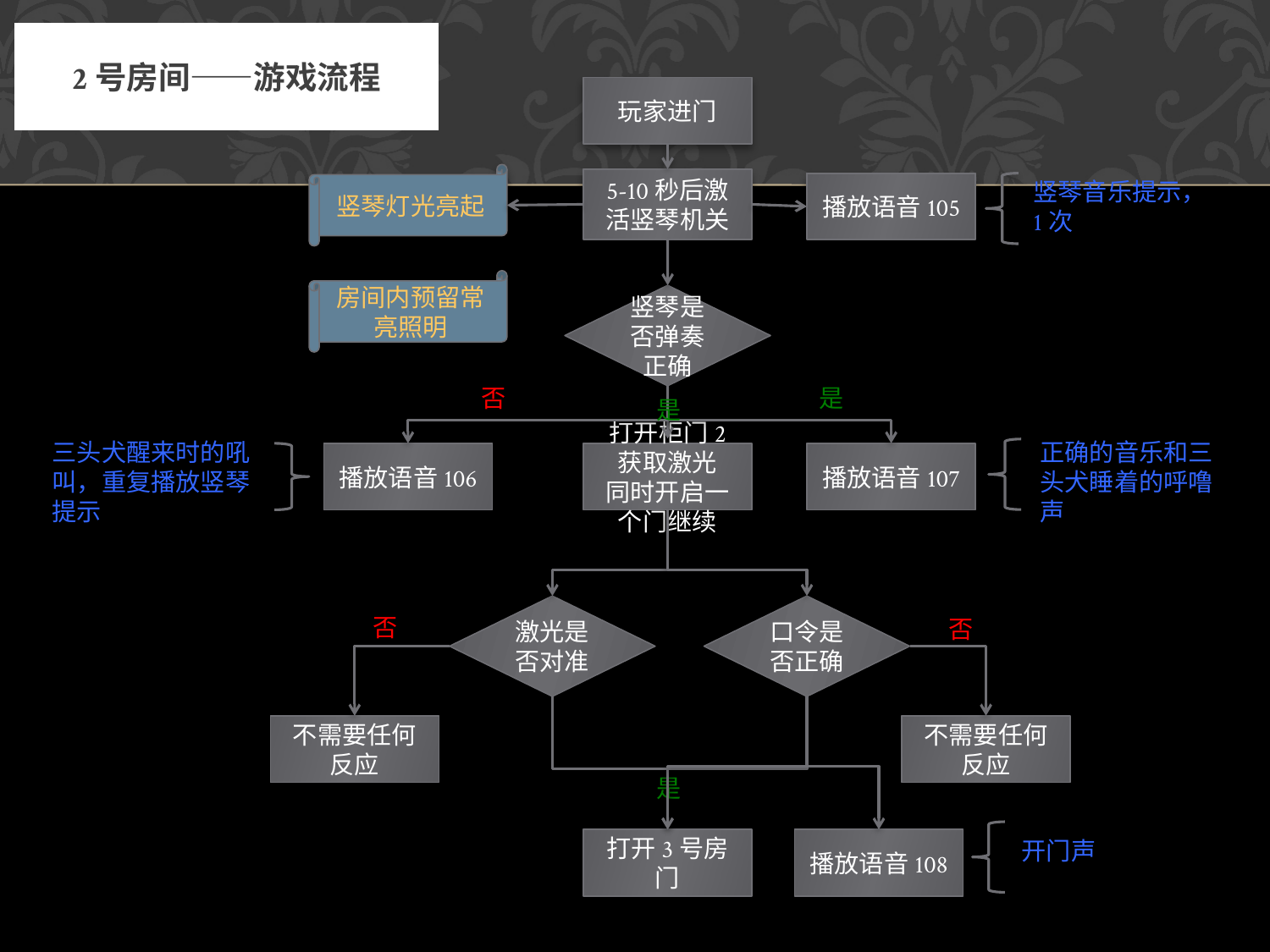

# 2号房间——游戏流程
玩家进门
竖琴灯光亮起
5-10秒后激活竖琴机关
竖琴音乐提示，1次
播放语音105

房间内预留常亮照明
竖琴是否弹奏正确
否
是
是
正确的音乐和三头犬睡着的呼噜声
三头犬醒来时的吼叫，重复播放竖琴提示

播放语音106
打开柜门2 获取激光
同时开启一个门继续
播放语音107

激光是否对准
口令是否正确
否
否
不需要任何反应
不需要任何反应
是

打开3号房门
播放语音108
开门声